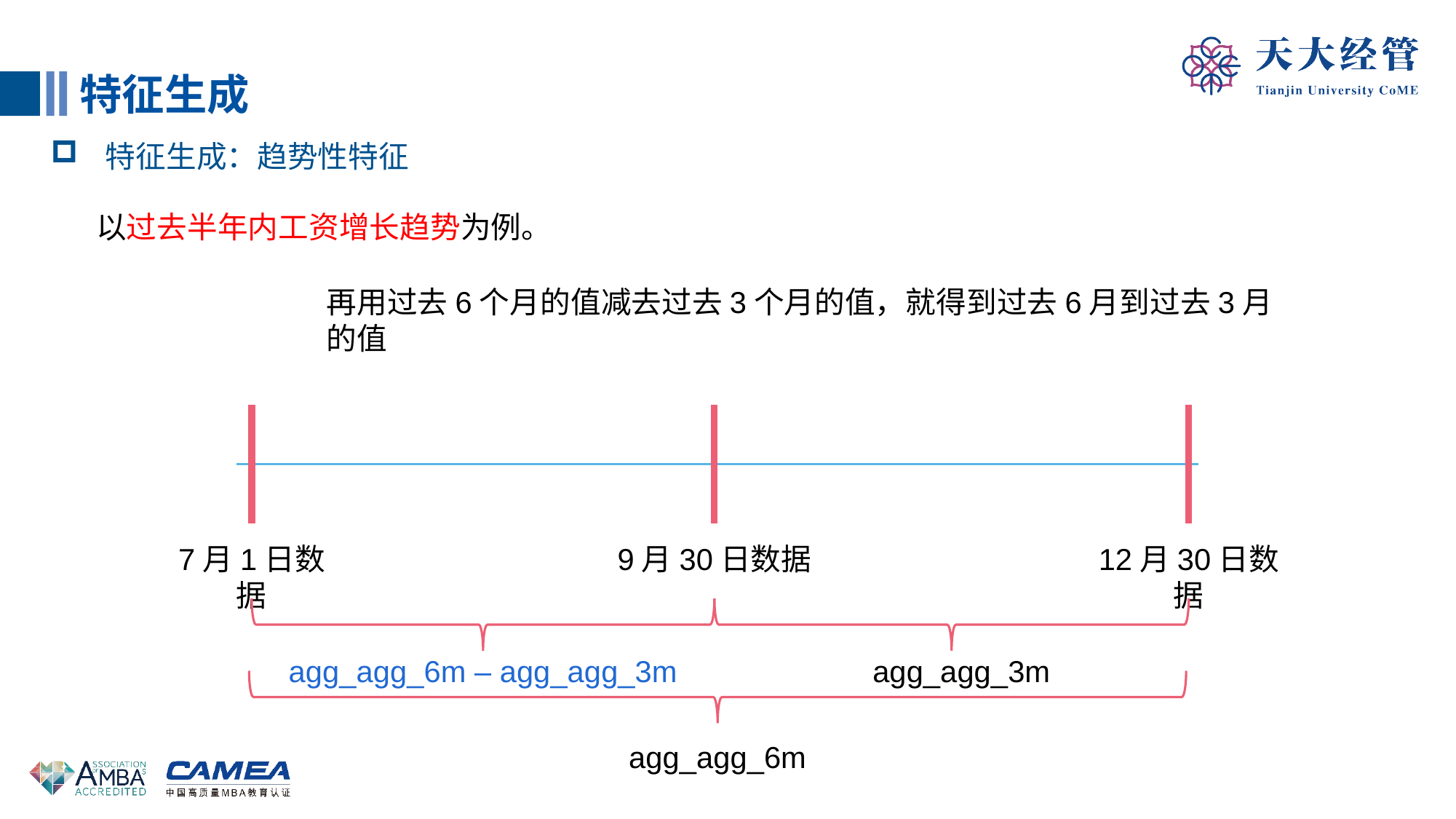

特征生成

特征生成：趋势性特征
以过去半年内工资增长趋势为例。

再用过去6个月的值减去过去3个月的值，就得到过去6月到过去3月的值

9月30日数据
12月30日数据
7月1日数据
agg_agg_6m – agg_agg_3m
agg_agg_3m
agg_agg_6m